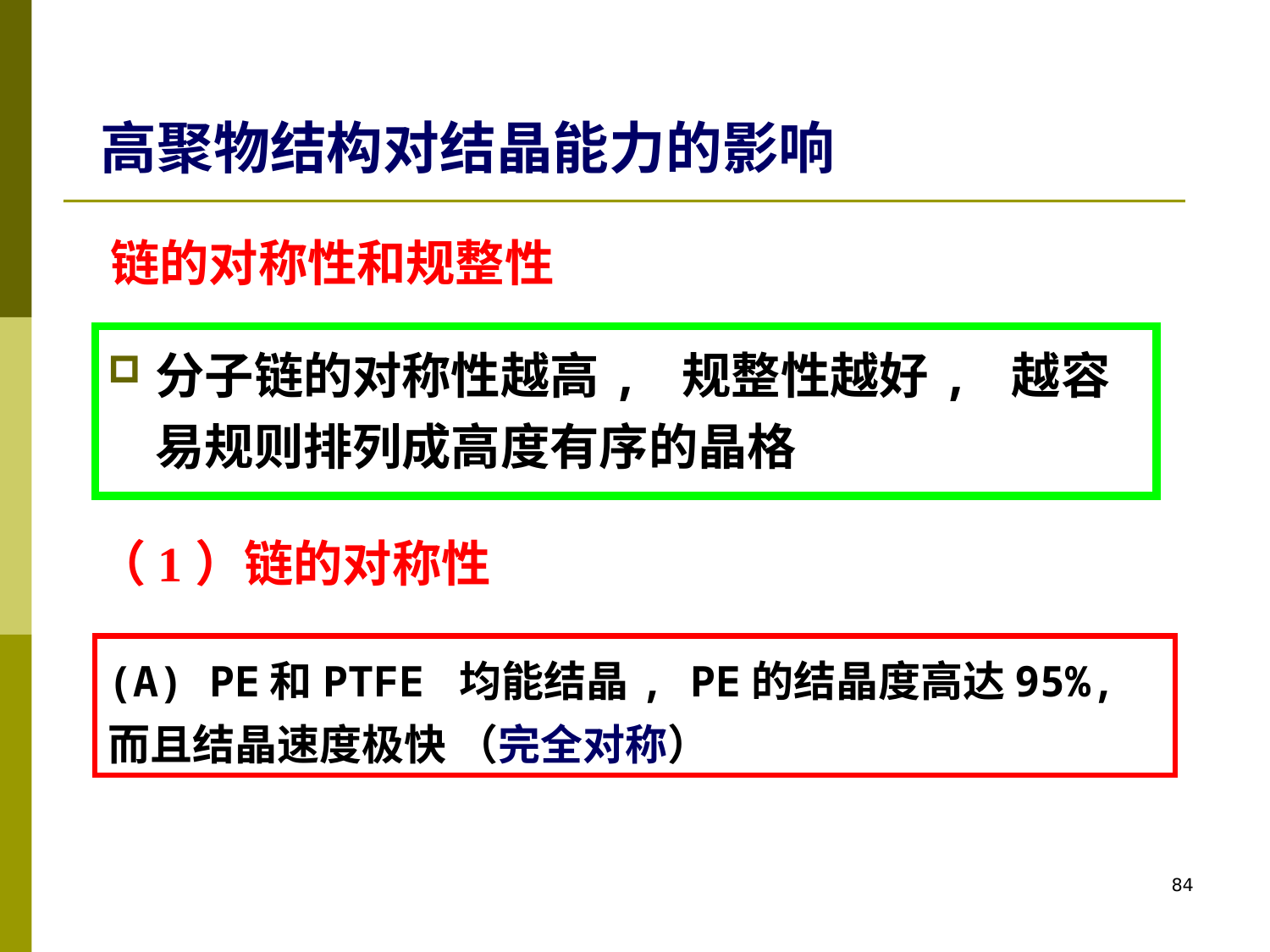

高聚物结构对结晶能力的影响
链的对称性和规整性
分子链的对称性越高, 规整性越好, 越容易规则排列成高度有序的晶格
（1）链的对称性
(A) PE和PTFE 均能结晶, PE的结晶度高达95%, 而且结晶速度极快 （完全对称）
84